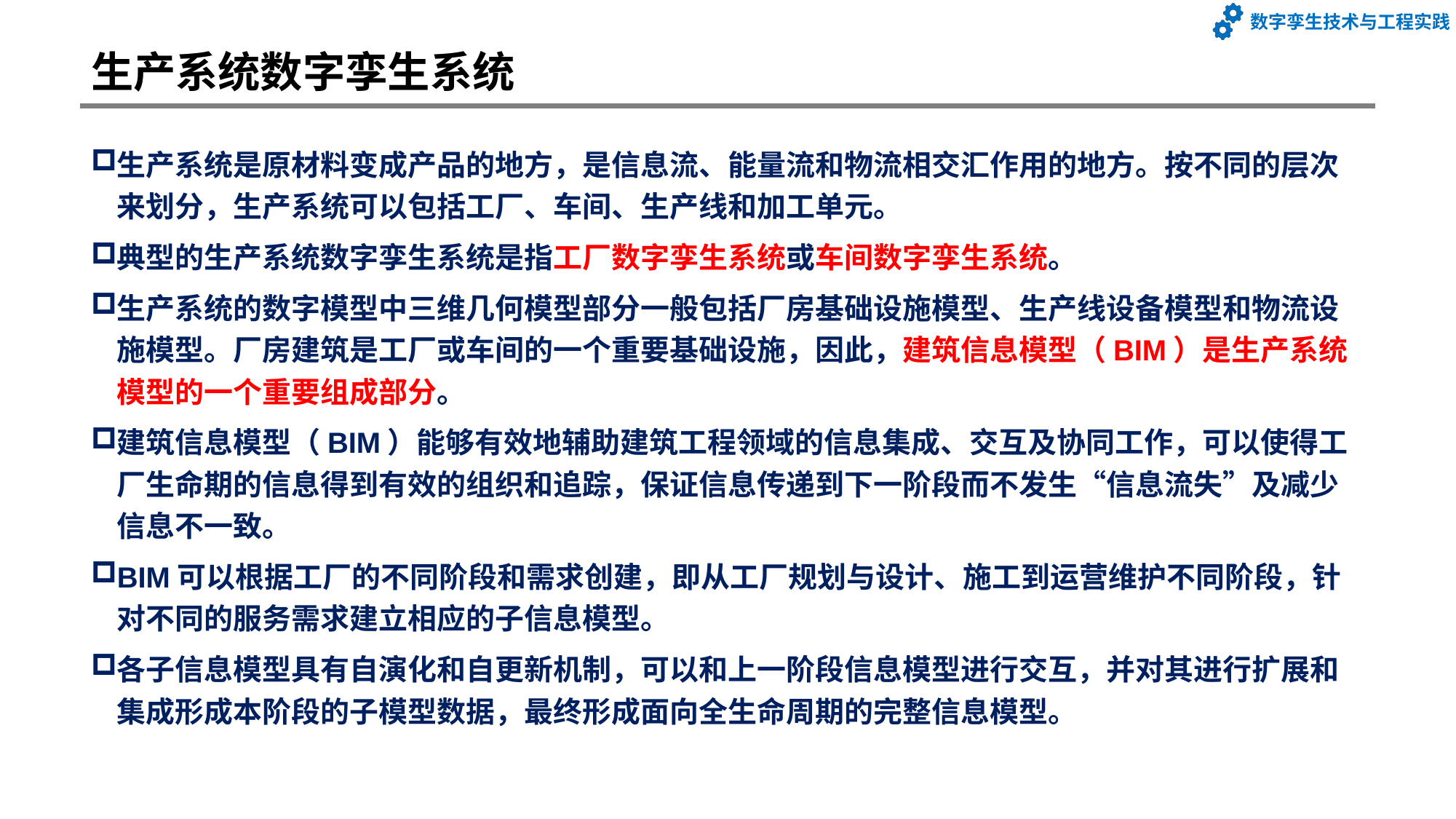

# 生产系统数字孪生系统
生产系统是原材料变成产品的地方，是信息流、能量流和物流相交汇作用的地方。按不同的层次来划分，生产系统可以包括工厂、车间、生产线和加工单元。
典型的生产系统数字孪生系统是指工厂数字孪生系统或车间数字孪生系统。
生产系统的数字模型中三维几何模型部分一般包括厂房基础设施模型、生产线设备模型和物流设施模型。厂房建筑是工厂或车间的一个重要基础设施，因此，建筑信息模型（BIM）是生产系统模型的一个重要组成部分。
建筑信息模型（BIM）能够有效地辅助建筑工程领域的信息集成、交互及协同工作，可以使得工厂生命期的信息得到有效的组织和追踪，保证信息传递到下一阶段而不发生“信息流失”及减少信息不一致。
BIM可以根据工厂的不同阶段和需求创建，即从工厂规划与设计、施工到运营维护不同阶段，针对不同的服务需求建立相应的子信息模型。
各子信息模型具有自演化和自更新机制，可以和上一阶段信息模型进行交互，并对其进行扩展和集成形成本阶段的子模型数据，最终形成面向全生命周期的完整信息模型。